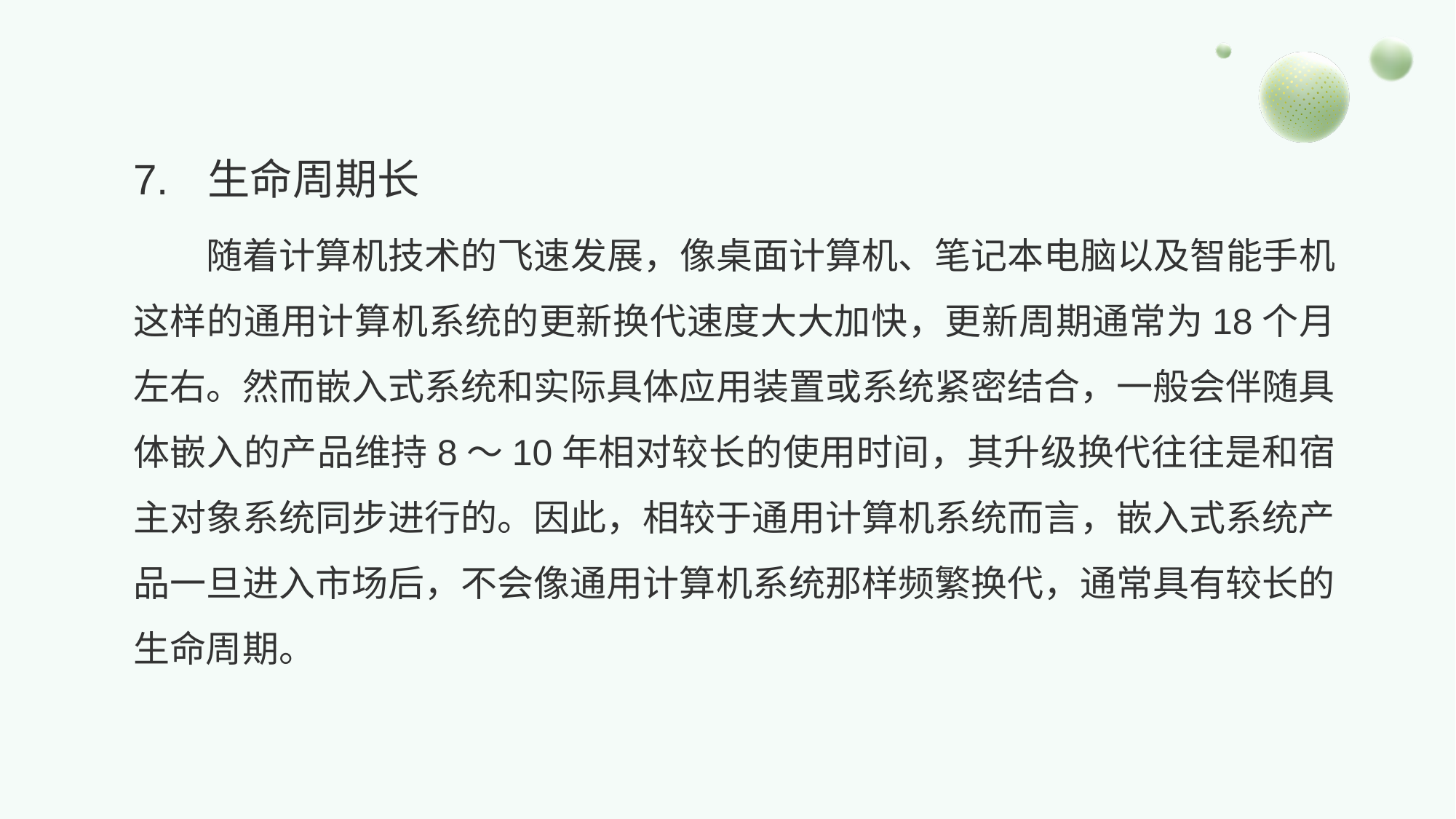

7.	  生命周期长
随着计算机技术的飞速发展，像桌面计算机、笔记本电脑以及智能手机这样的通用计算机系统的更新换代速度大大加快，更新周期通常为18个月左右。然而嵌入式系统和实际具体应用装置或系统紧密结合，一般会伴随具体嵌入的产品维持8～10年相对较长的使用时间，其升级换代往往是和宿主对象系统同步进行的。因此，相较于通用计算机系统而言，嵌入式系统产品一旦进入市场后，不会像通用计算机系统那样频繁换代，通常具有较长的 生命周期。